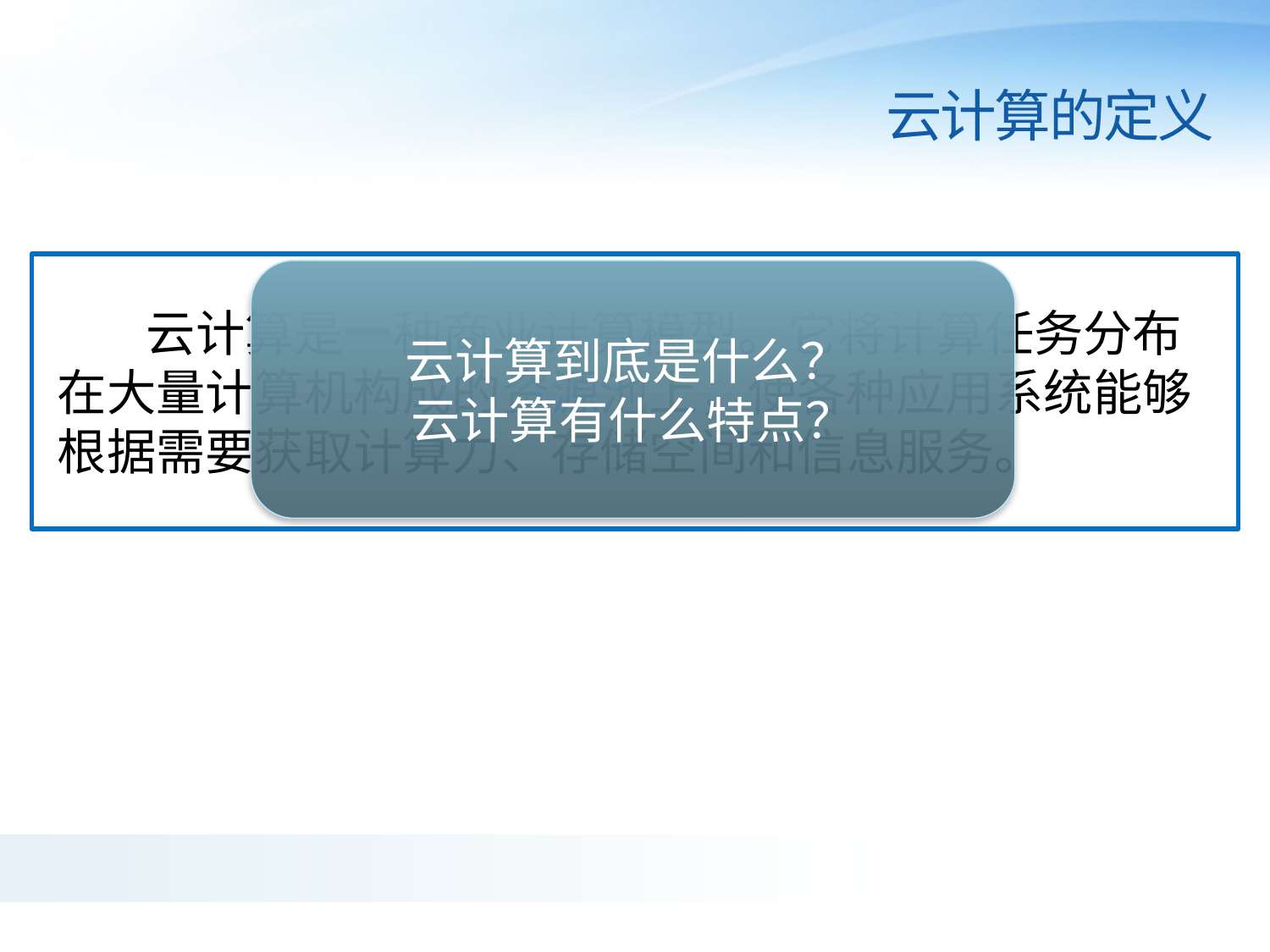

云计算的定义

云计算到底是什么？
云计算有什么特点？
       云计算是一种商业计算模型。它将计算任务分布在大量计算机构成的资源池上，使各种应用系统能够根据需要获取计算力、存储空间和信息服务。